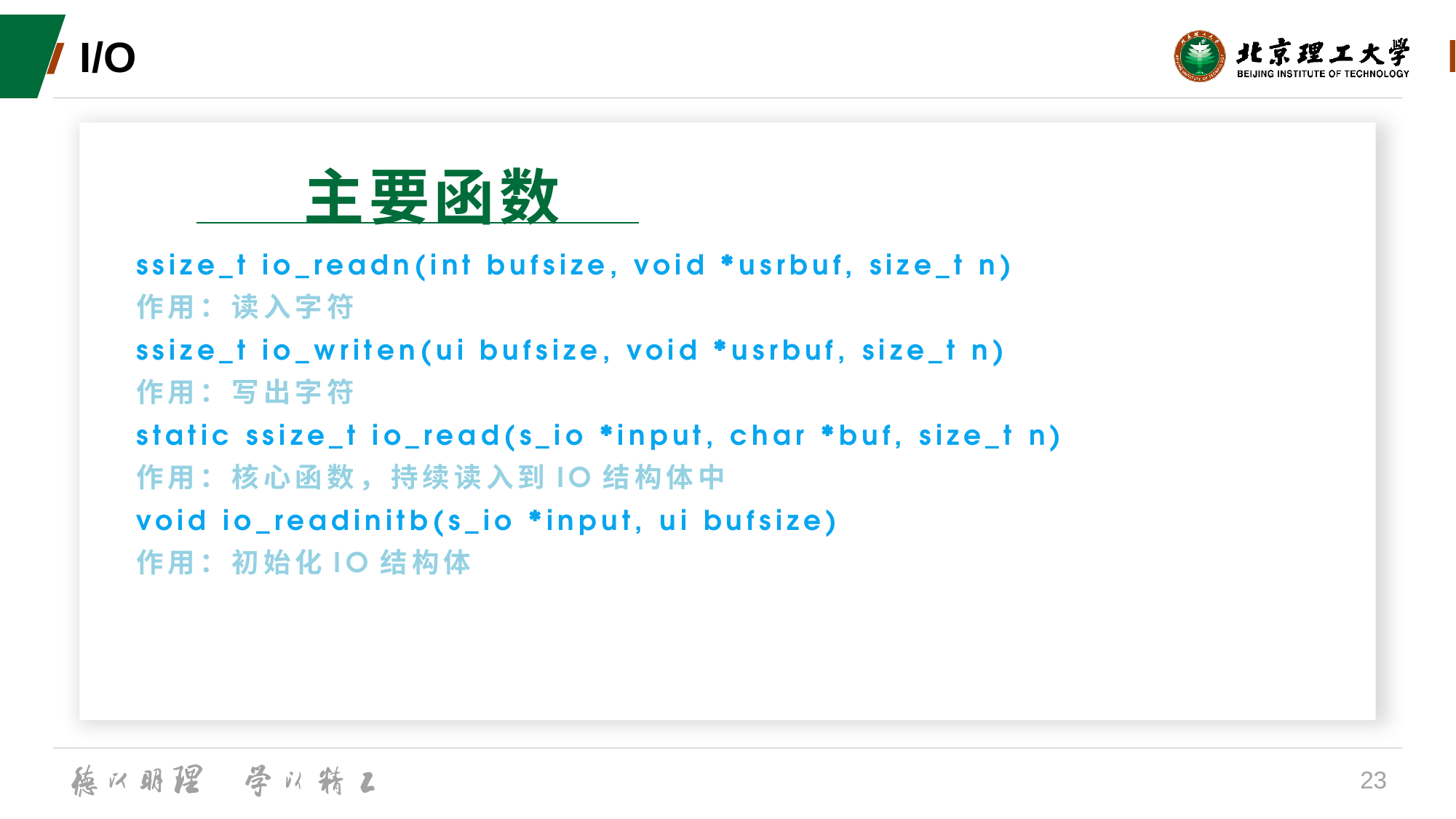

# I/O

主要函数
ssize_t io_readn(int bufsize, void *usrbuf, size_t n)
作用：读入字符
ssize_t io_writen(ui bufsize, void *usrbuf, size_t n)
作用：写出字符
static ssize_t io_read(s_io *input, char *buf, size_t n)
作用：核心函数，持续读入到IO结构体中
void io_readinitb(s_io *input, ui bufsize)
作用：初始化IO结构体